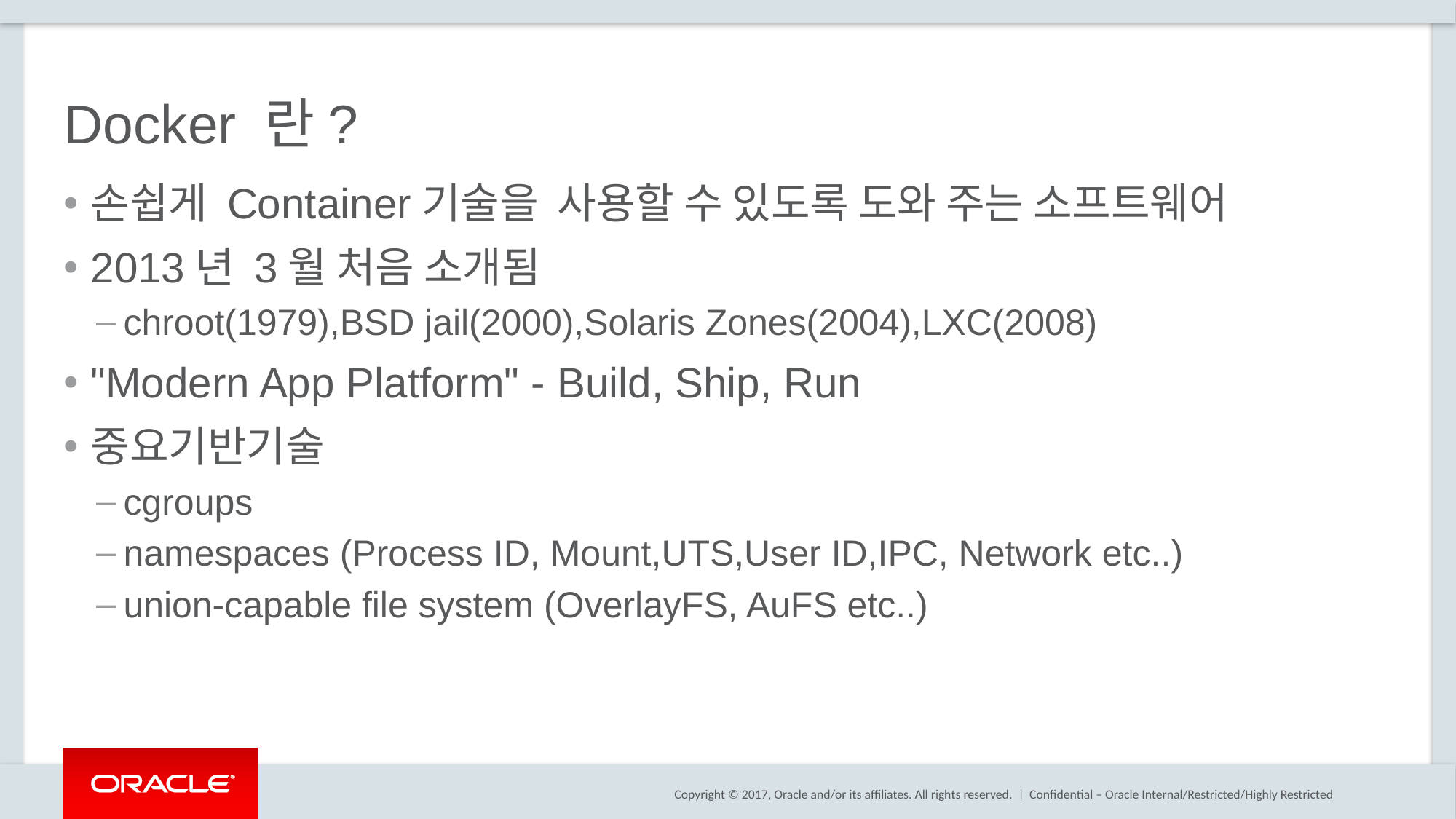

# Docker 란?
손쉽게 Container기술을  사용할 수 있도록 도와 주는 소프트웨어
2013년 3월 처음 소개됨
chroot(1979),BSD jail(2000),Solaris Zones(2004),LXC(2008)
"Modern App Platform" - Build, Ship, Run
중요기반기술
cgroups
namespaces (Process ID, Mount,UTS,User ID,IPC, Network etc..)
union-capable file system (OverlayFS, AuFS etc..)

Confidential – Oracle Internal/Restricted/Highly Restricted
5